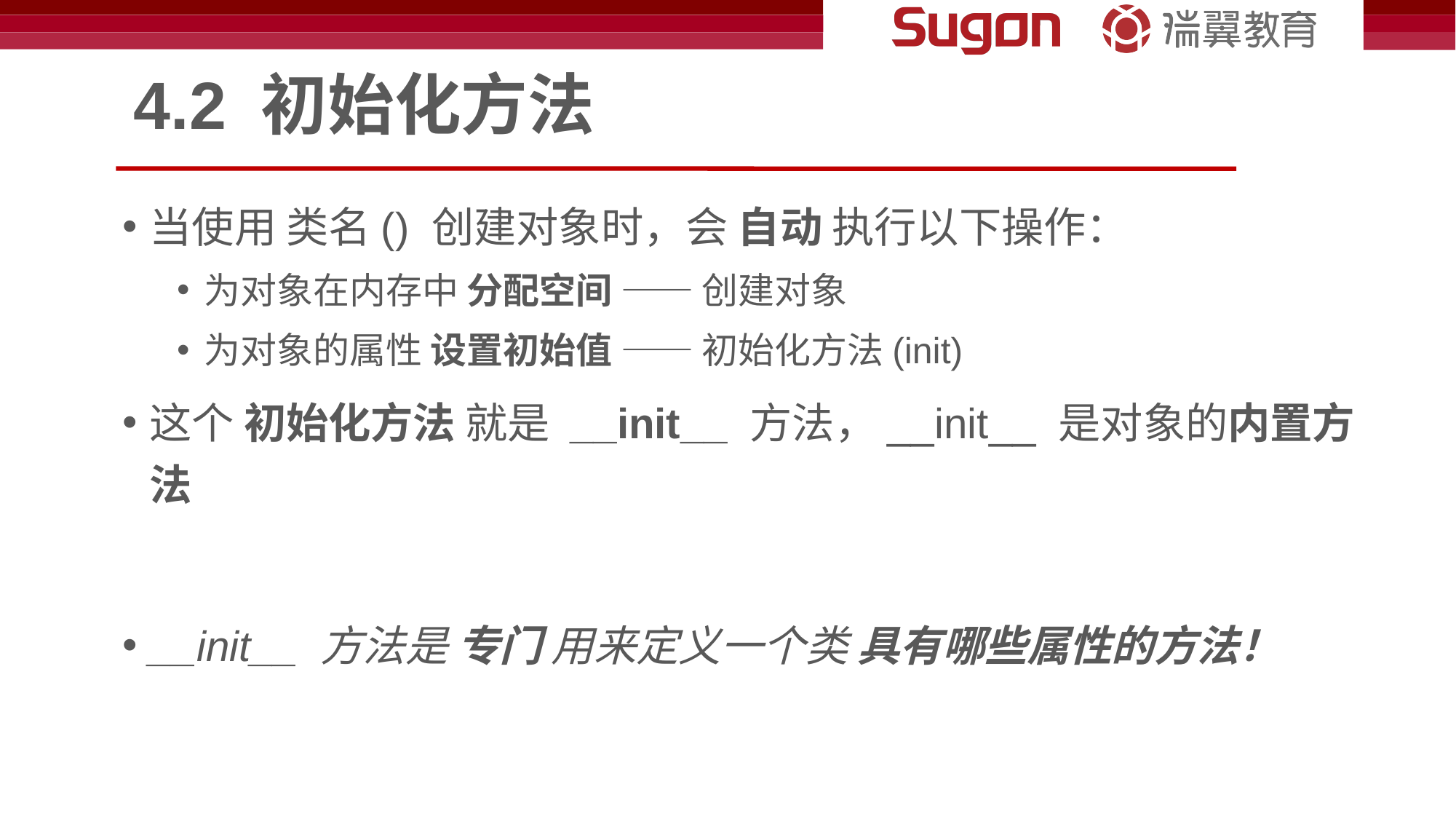

# 4.2 初始化方法
当使用 类名() 创建对象时，会 自动 执行以下操作：
为对象在内存中 分配空间 —— 创建对象
为对象的属性 设置初始值 —— 初始化方法(init)
这个 初始化方法 就是 __init__ 方法，__init__ 是对象的内置方法

__init__ 方法是 专门 用来定义一个类 具有哪些属性的方法！